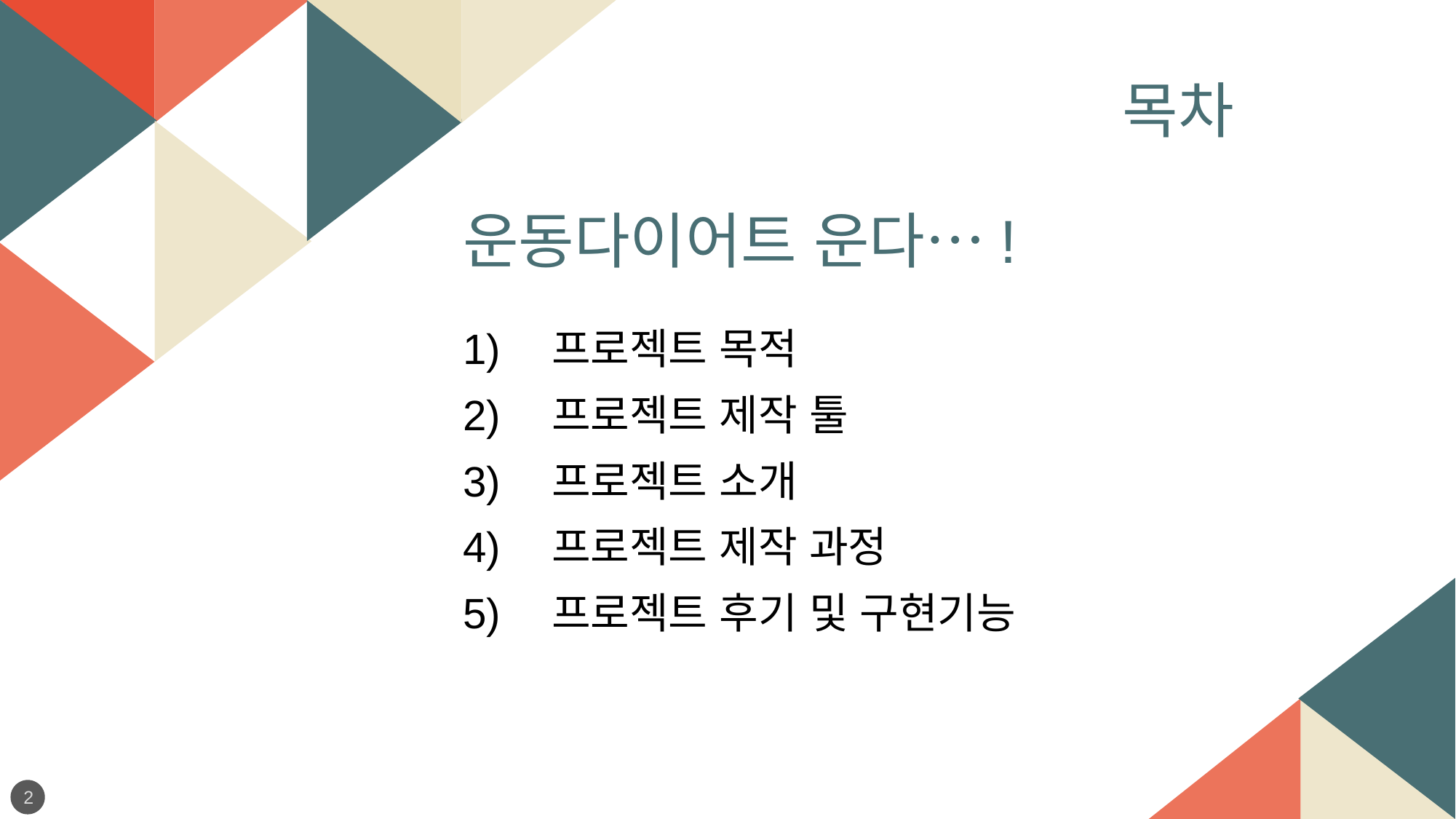

목차
운동다이어트 운다…!
프로젝트 목적
프로젝트 제작 툴
프로젝트 소개
프로젝트 제작 과정
프로젝트 후기 및 구현기능
2